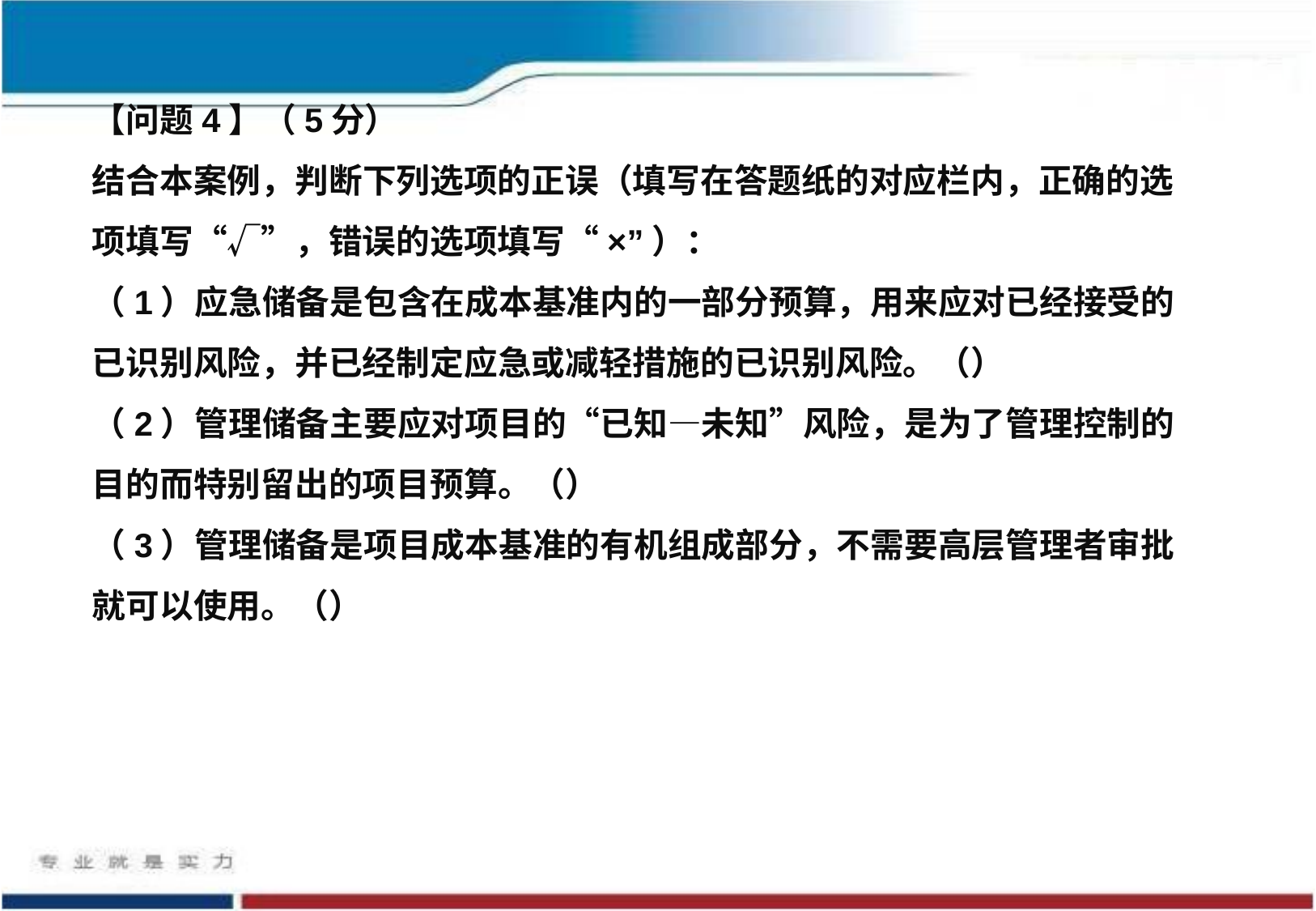

【问题4】（5分）
结合本案例，判断下列选项的正误（填写在答题纸的对应栏内，正确的选项填写“√”，错误的选项填写“×”）：
（1）应急储备是包含在成本基准内的一部分预算，用来应对已经接受的已识别风险，并已经制定应急或减轻措施的已识别风险。（）
（2）管理储备主要应对项目的“已知—未知”风险，是为了管理控制的目的而特别留出的项目预算。（）
（3）管理储备是项目成本基准的有机组成部分，不需要高层管理者审批就可以使用。（）